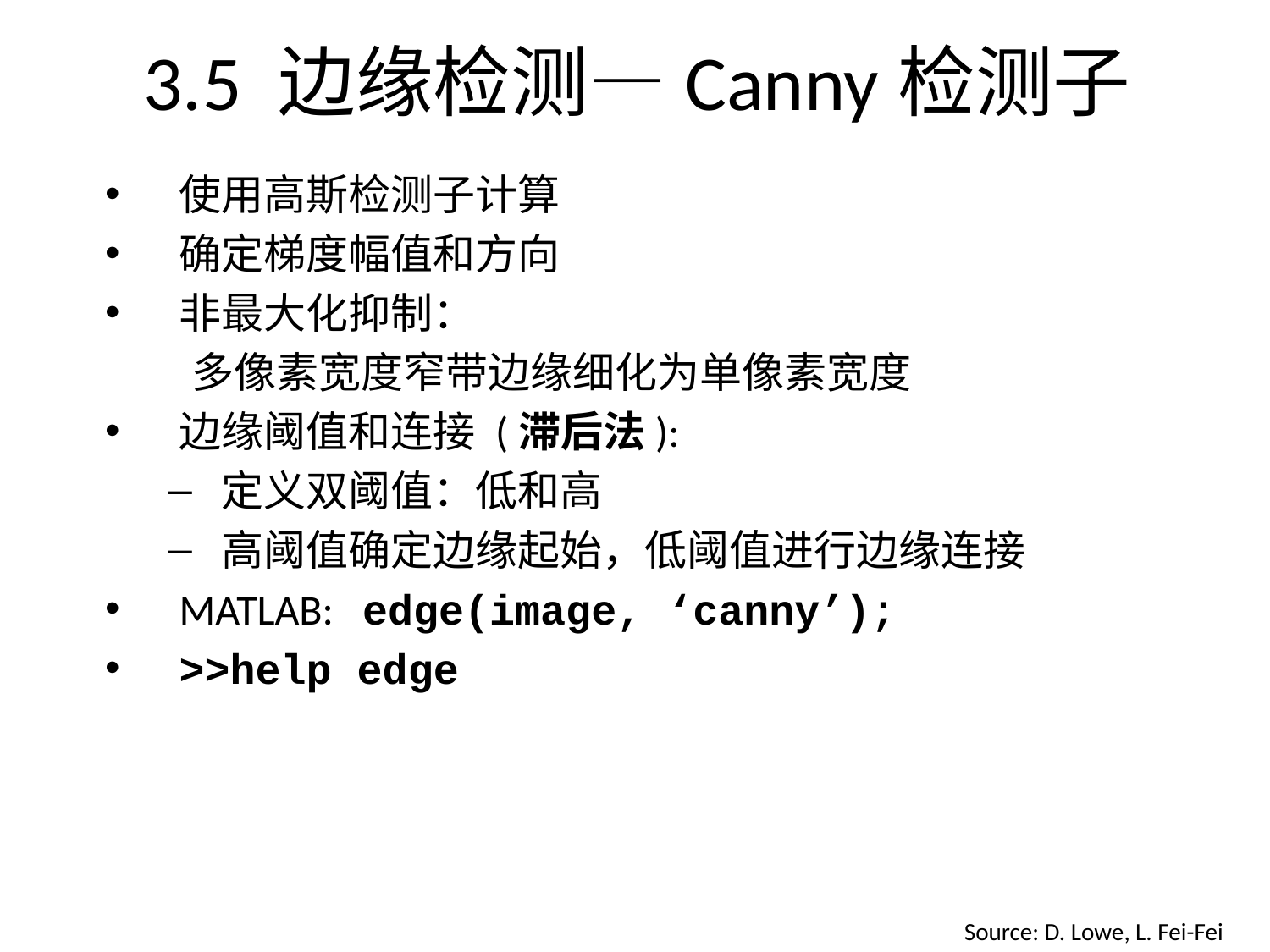

# 3.5 边缘检测—Canny检测子
使用高斯检测子计算
确定梯度幅值和方向
非最大化抑制：
        多像素宽度窄带边缘细化为单像素宽度
边缘阈值和连接 (滞后法):
定义双阈值：低和高
高阈值确定边缘起始，低阈值进行边缘连接
MATLAB:   edge(image, ‘canny’);
>>help edge
Source: D. Lowe, L. Fei-Fei